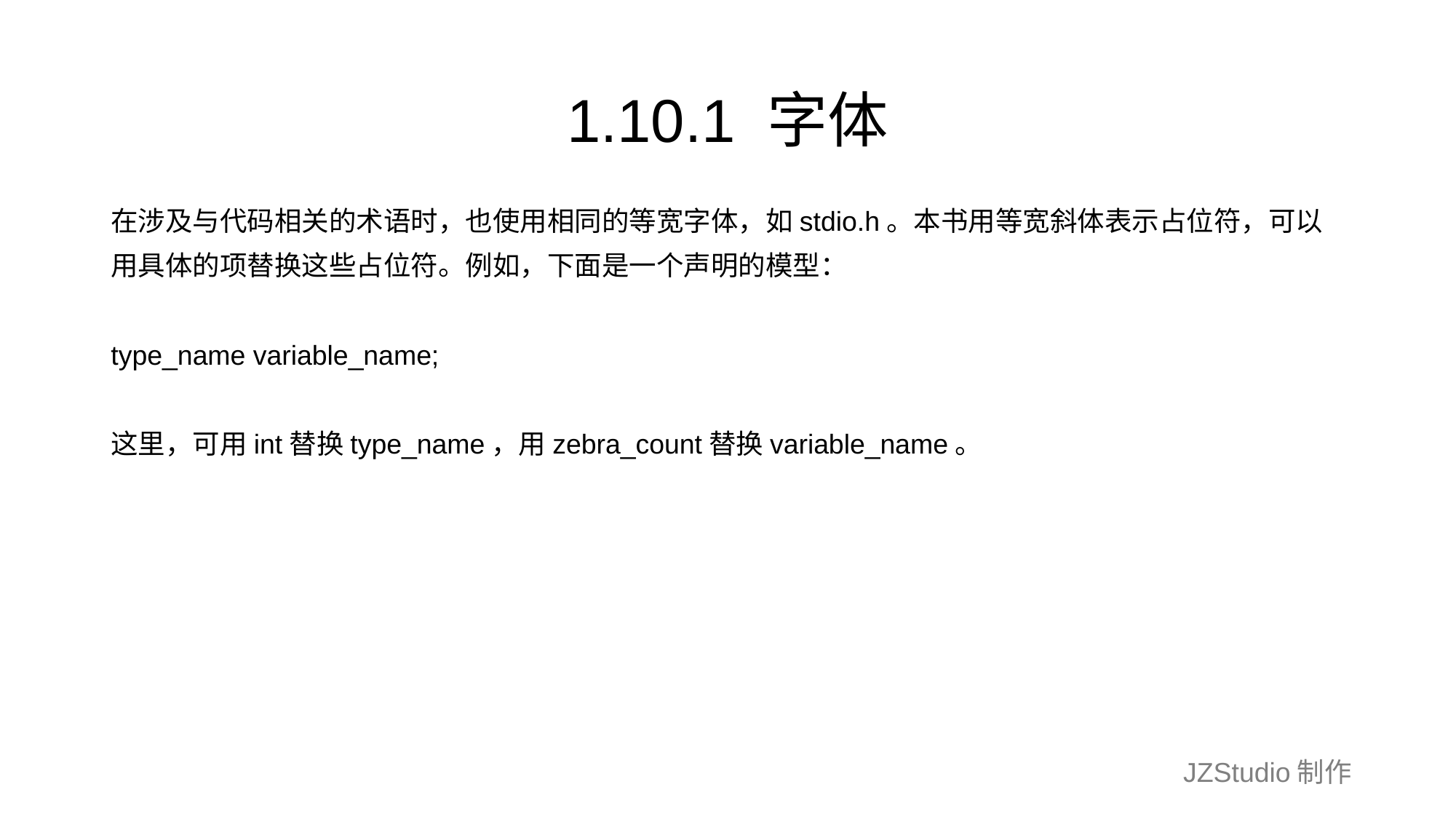

# 1.10.1 字体
在涉及与代码相关的术语时，也使用相同的等宽字体，如stdio.h。本书用等宽斜体表示占位符，可以
用具体的项替换这些占位符。例如，下面是一个声明的模型：

type_name variable_name;

这里，可用int替换type_name，用zebra_count替换variable_name。